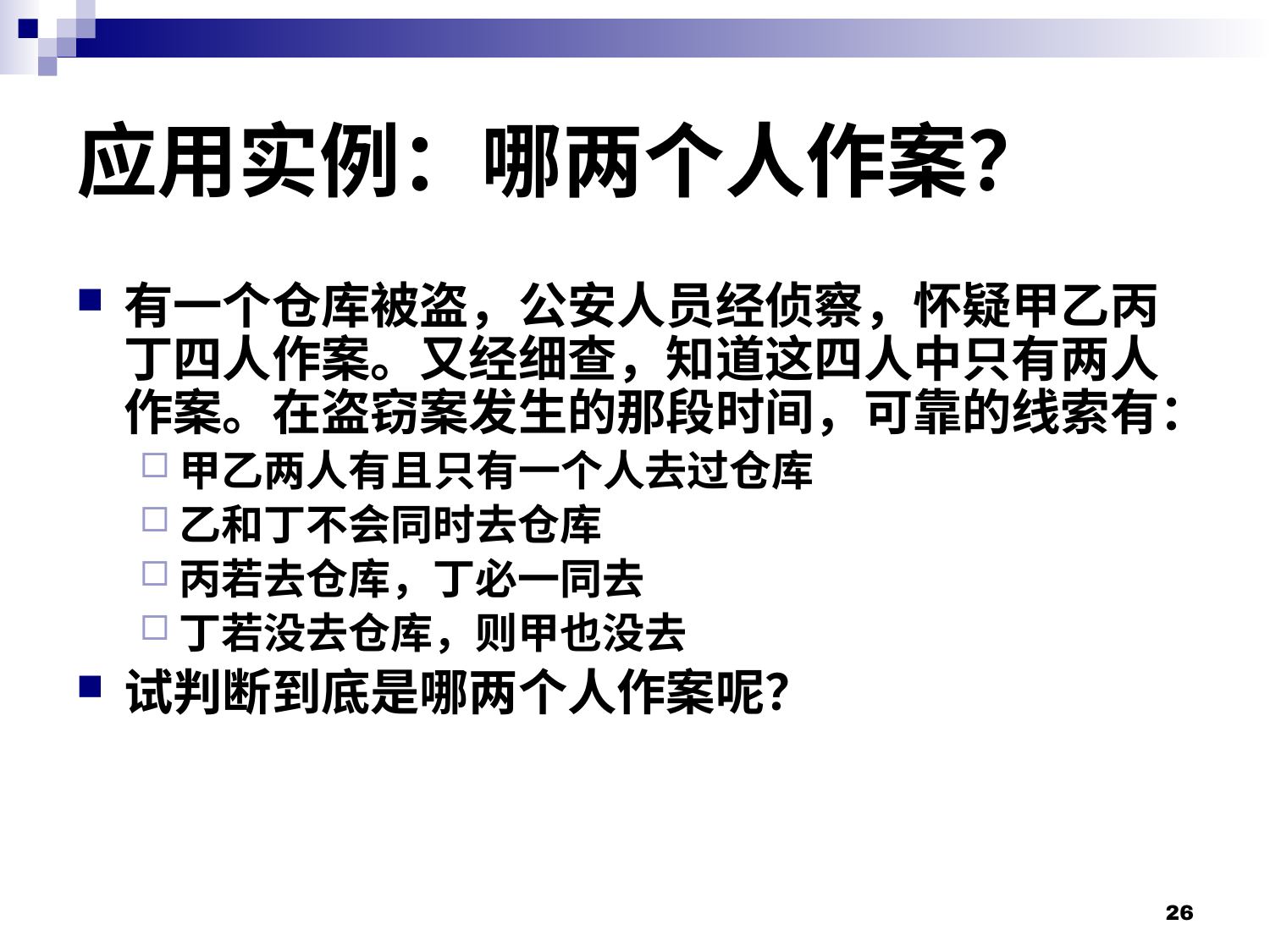

# 应用实例：哪两个人作案？
有一个仓库被盗，公安人员经侦察，怀疑甲乙丙丁四人作案。又经细查，知道这四人中只有两人作案。在盗窃案发生的那段时间，可靠的线索有：
甲乙两人有且只有一个人去过仓库
乙和丁不会同时去仓库
丙若去仓库，丁必一同去
丁若没去仓库，则甲也没去
试判断到底是哪两个人作案呢？
26